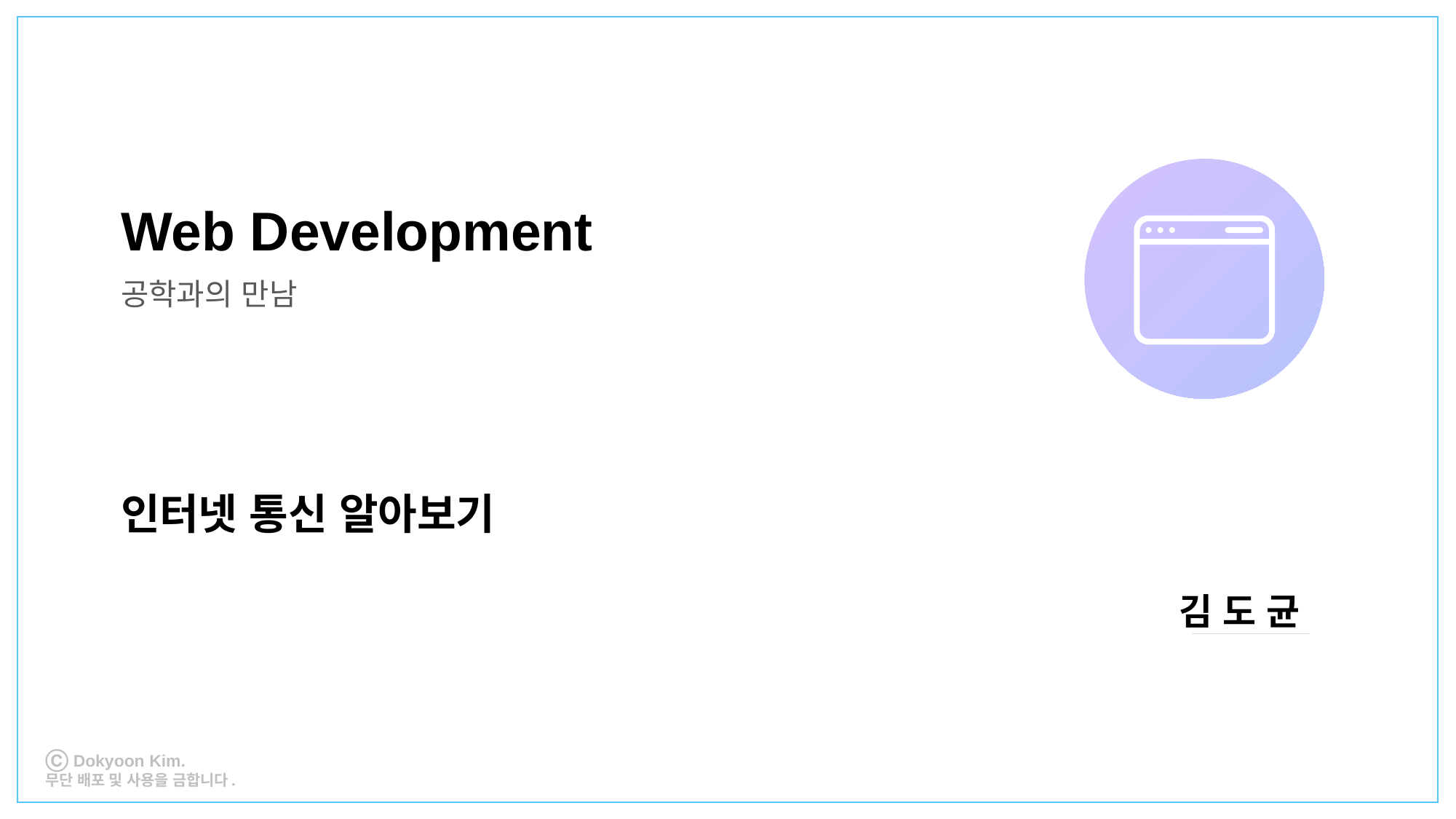

Web Development
공학과의 만남
인터넷 통신 알아보기
김 도 균